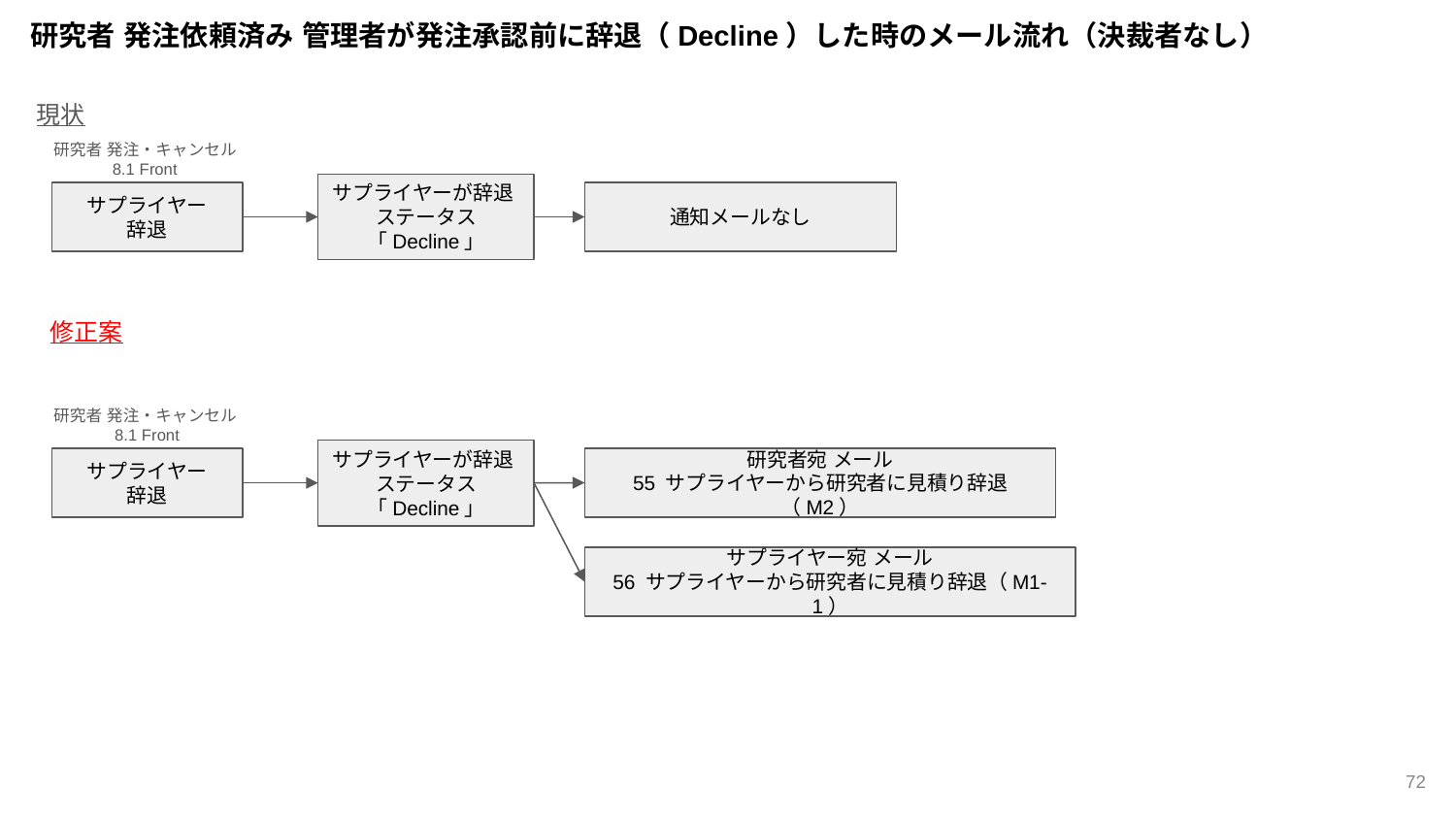

研究者 発注依頼済み 管理者が発注承認前に辞退（Decline）した時のメール流れ（決裁者なし）
現状
研究者 発注・キャンセル8.1 Front
サプライヤーが辞退
ステータス
「Decline」
サプライヤー
辞退
通知メールなし
修正案
研究者 発注・キャンセル8.1 Front
サプライヤーが辞退
ステータス
「Decline」
サプライヤー
辞退
研究者宛 メール
55 サプライヤーから研究者に見積り辞退（M2）
サプライヤー宛 メール
56 サプライヤーから研究者に見積り辞退（M1-1）
72